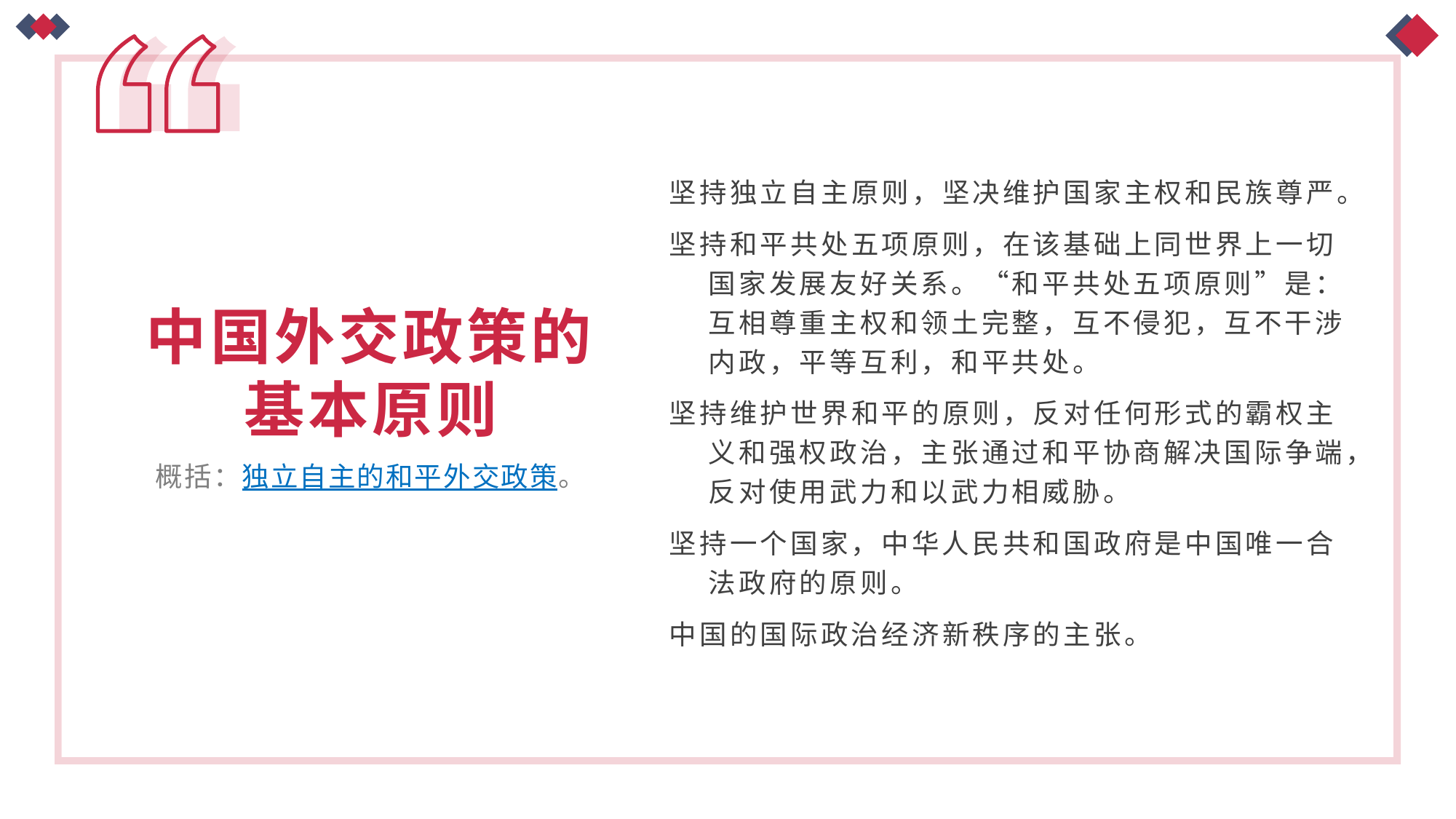

坚持独立自主原则，坚决维护国家主权和民族尊严。
坚持和平共处五项原则，在该基础上同世界上一切国家发展友好关系。“和平共处五项原则”是：互相尊重主权和领土完整，互不侵犯，互不干涉内政，平等互利，和平共处。
坚持维护世界和平的原则，反对任何形式的霸权主义和强权政治，主张通过和平协商解决国际争端，反对使用武力和以武力相威胁。
坚持一个国家，中华人民共和国政府是中国唯一合法政府的原则。
中国的国际政治经济新秩序的主张。
中国外交政策的基本原则
概括：独立自主的和平外交政策。